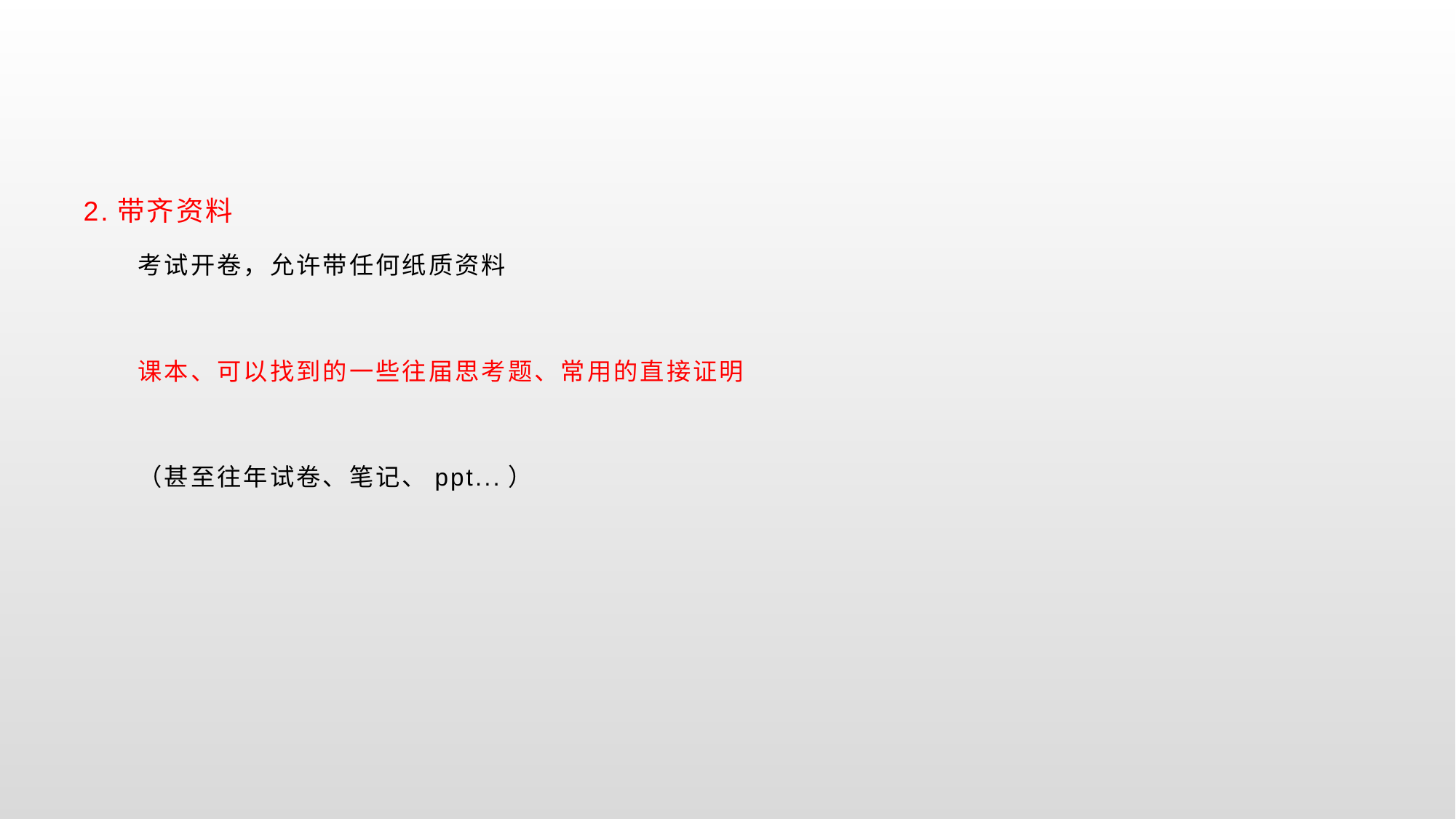

2.带齐资料
考试开卷，允许带任何纸质资料

课本、可以找到的一些往届思考题、常用的直接证明

（甚至往年试卷、笔记、ppt...）